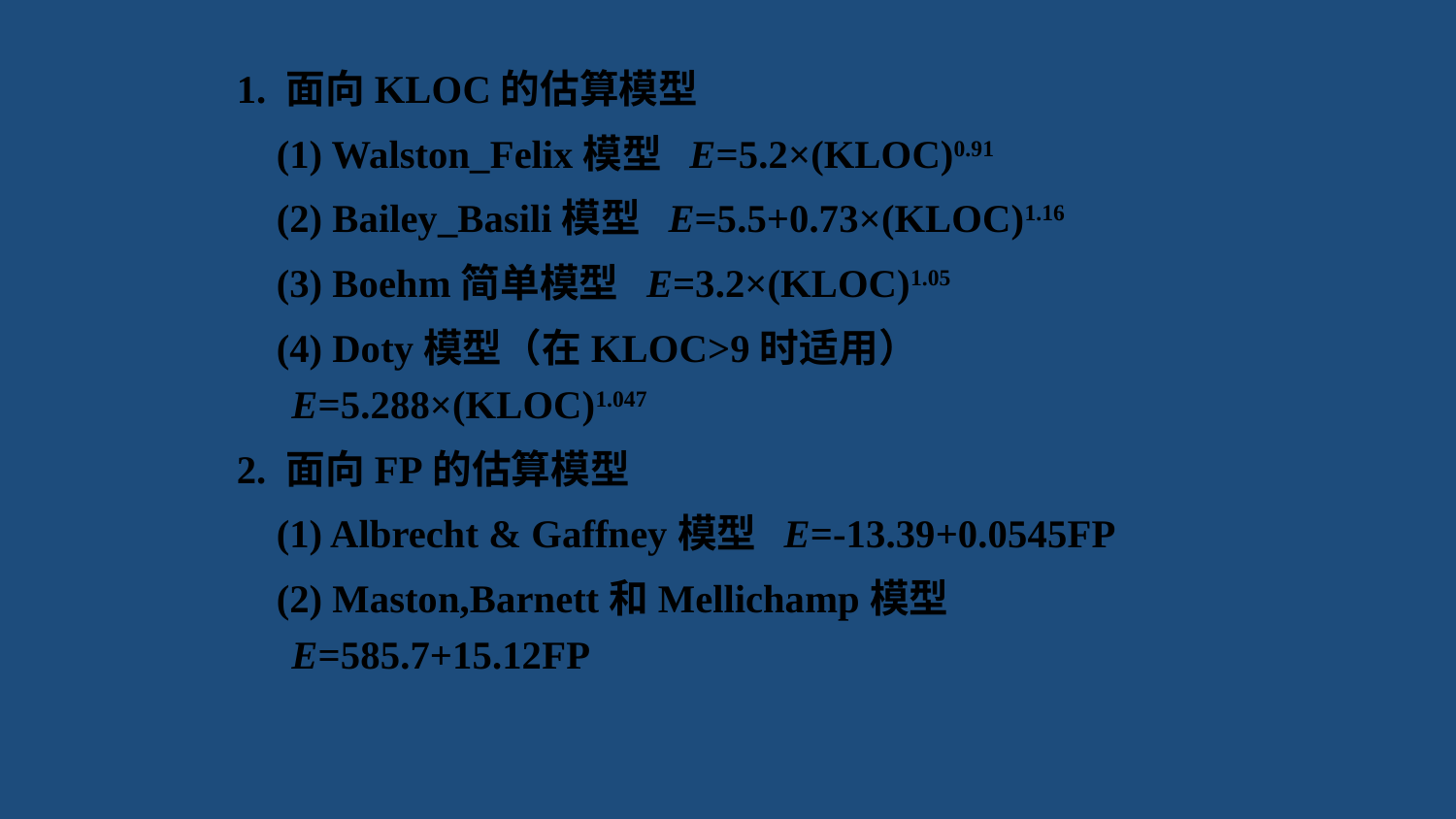

1. 面向KLOC的估算模型
    (1) Walston_Felix模型  E=5.2×(KLOC)0.91
    (2) Bailey_Basili模型  E=5.5+0.73×(KLOC)1.16
    (3) Boehm简单模型  E=3.2×(KLOC)1.05
    (4) Doty模型（在KLOC>9时适用）  E=5.288×(KLOC)1.047
2. 面向FP的估算模型
    (1) Albrecht & Gaffney模型  E=-13.39+0.0545FP
    (2) Maston,Barnett和Mellichamp模型  E=585.7+15.12FP